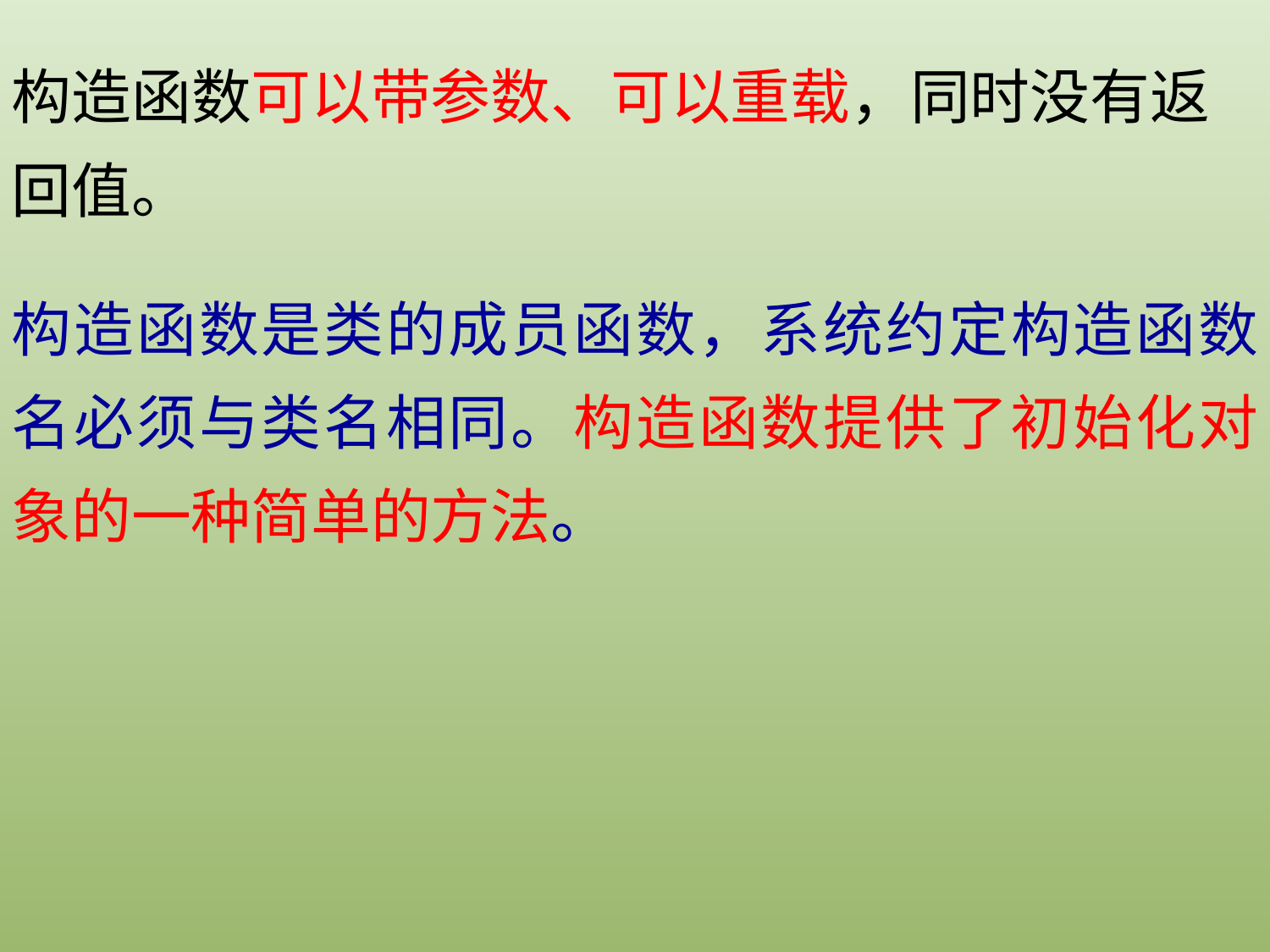

构造函数可以带参数、可以重载，同时没有返回值。
构造函数是类的成员函数，系统约定构造函数名必须与类名相同。构造函数提供了初始化对象的一种简单的方法。
655